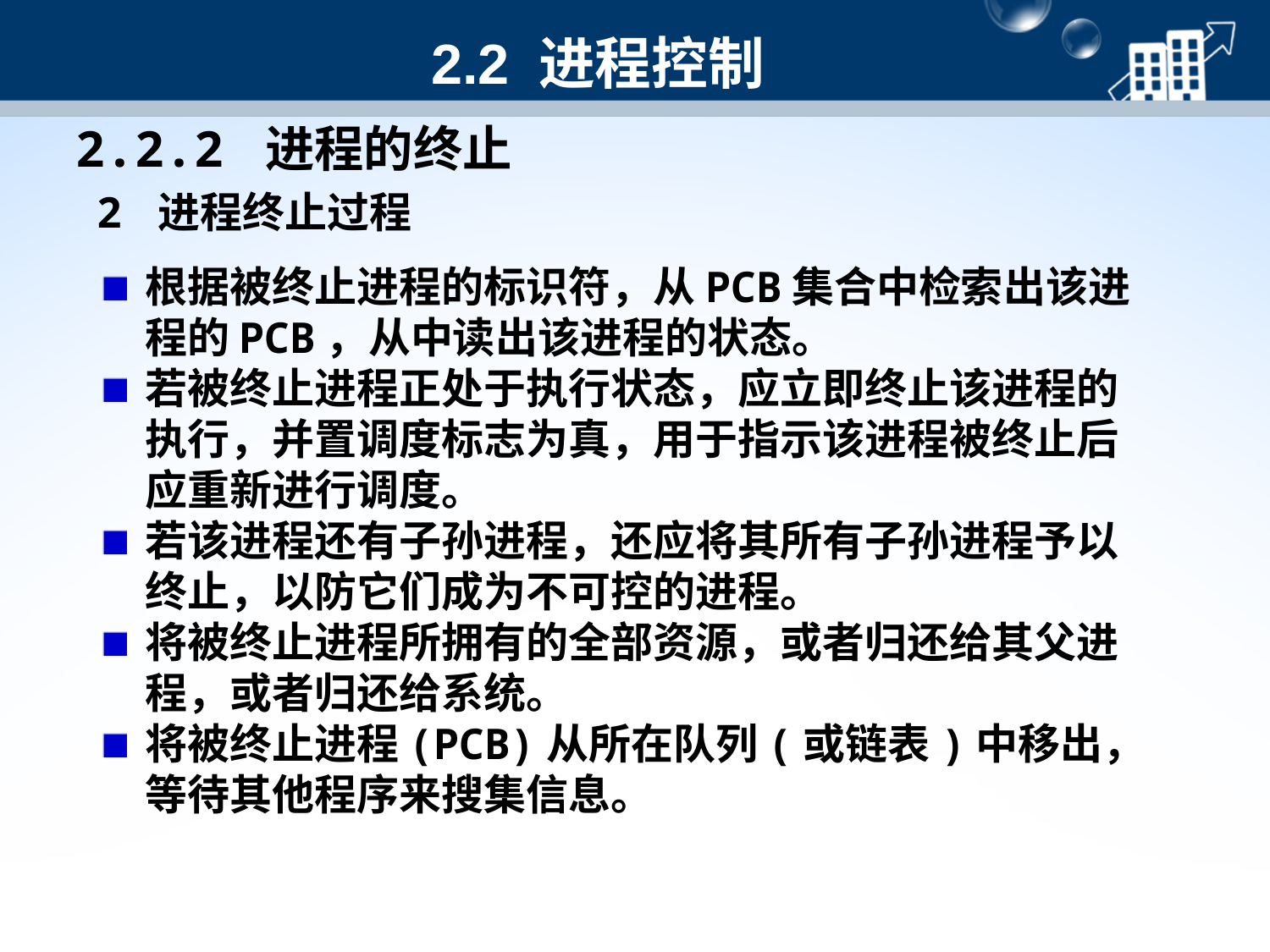

# 2.2 进程控制
2.2.2 进程的终止
2 进程终止过程
根据被终止进程的标识符，从PCB集合中检索出该进程的PCB，从中读出该进程的状态。
若被终止进程正处于执行状态，应立即终止该进程的执行，并置调度标志为真，用于指示该进程被终止后应重新进行调度。
若该进程还有子孙进程，还应将其所有子孙进程予以终止，以防它们成为不可控的进程。
将被终止进程所拥有的全部资源，或者归还给其父进程，或者归还给系统。
将被终止进程(PCB)从所在队列(或链表)中移出，等待其他程序来搜集信息。